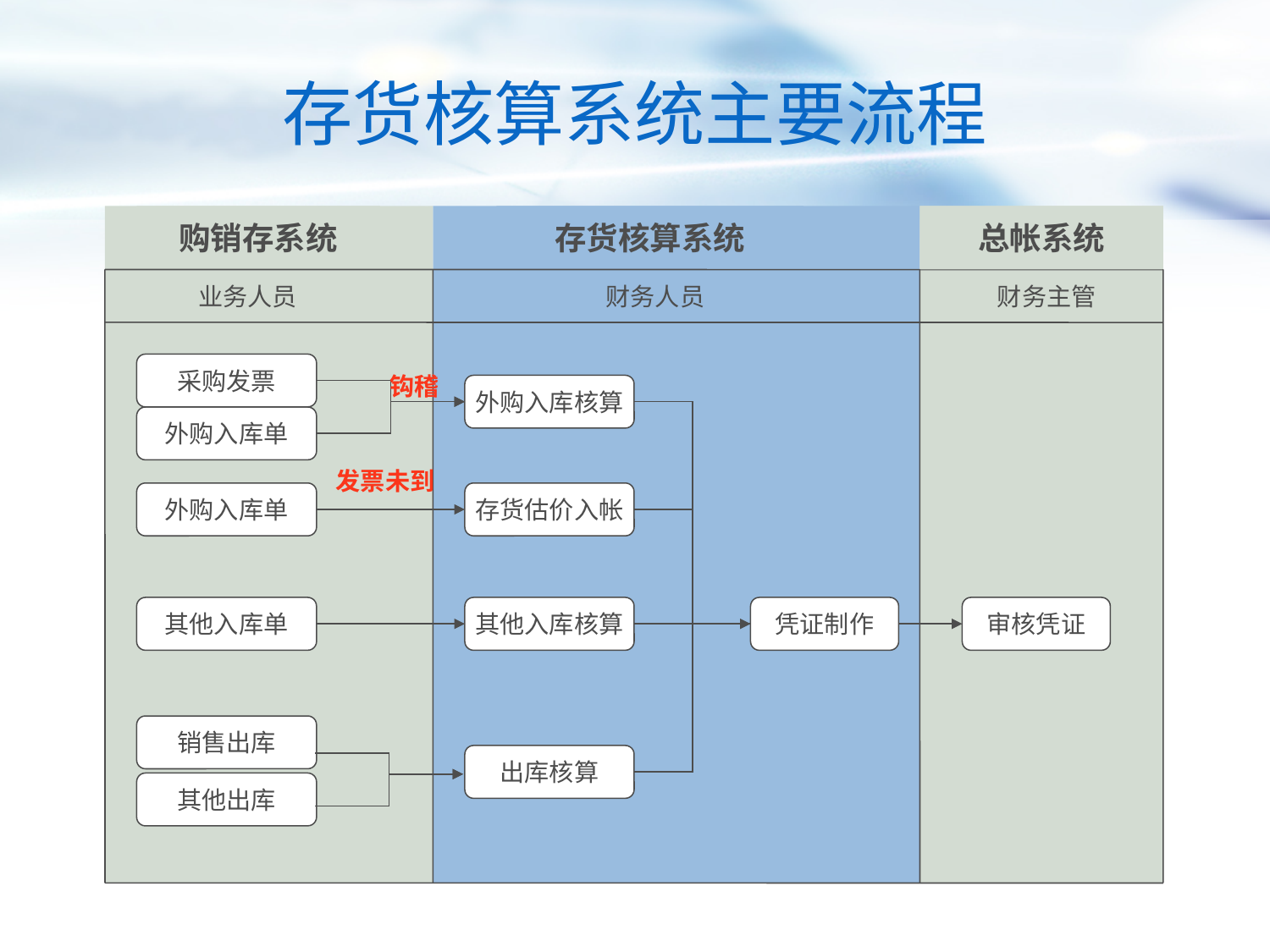

# 存货核算系统主要流程

购销存系统

存货核算系统

总帐系统

业务人员
财务人员
财务主管

采购发票
钩稽
外购入库核算
外购入库单
发票未到
外购入库单
存货估价入帐
其他入库单
其他入库核算
凭证制作
审核凭证
销售出库
出库核算
其他出库